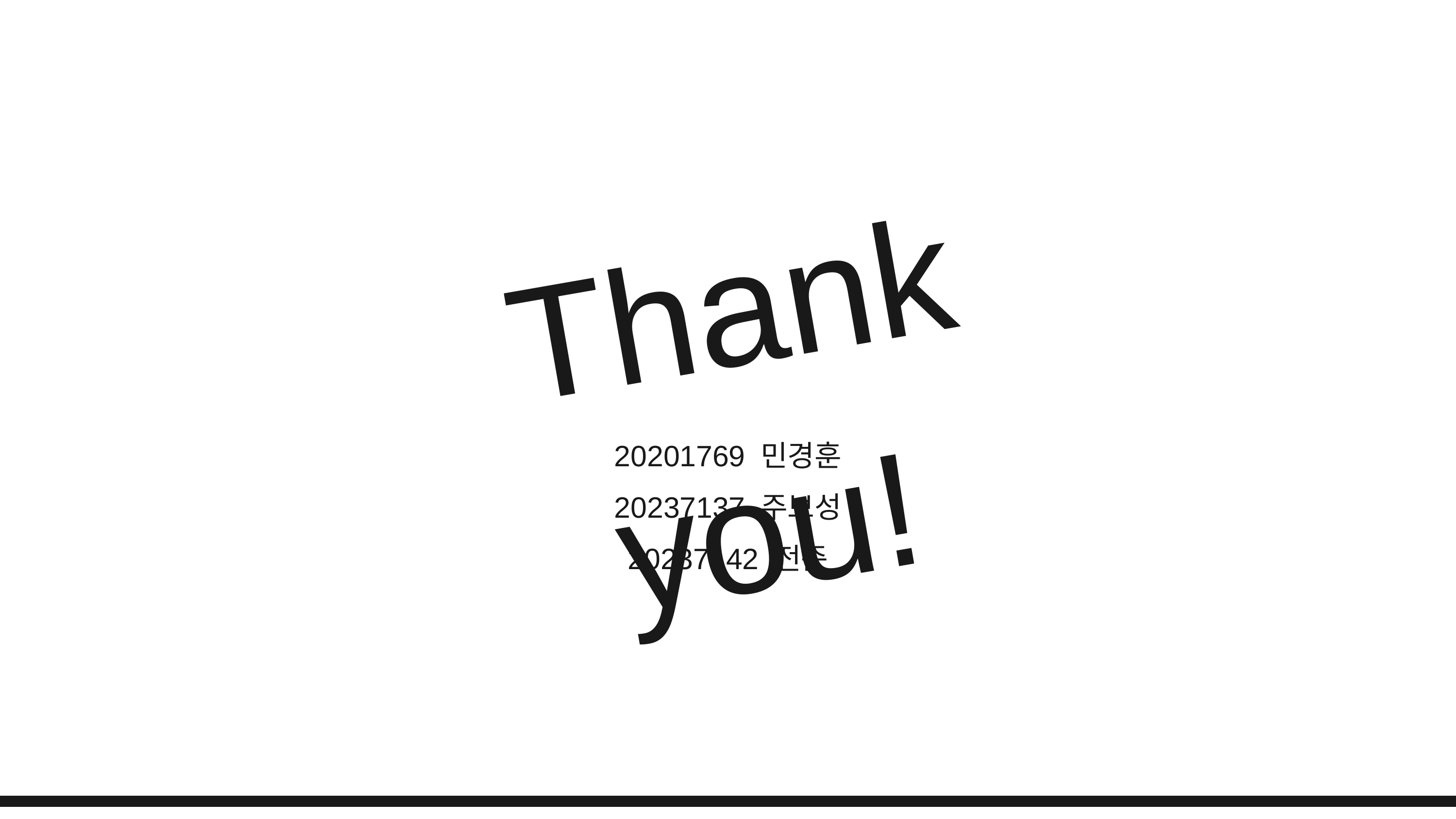

Thank you!
20201769 민경훈
20237137 주보성
20237142 전준